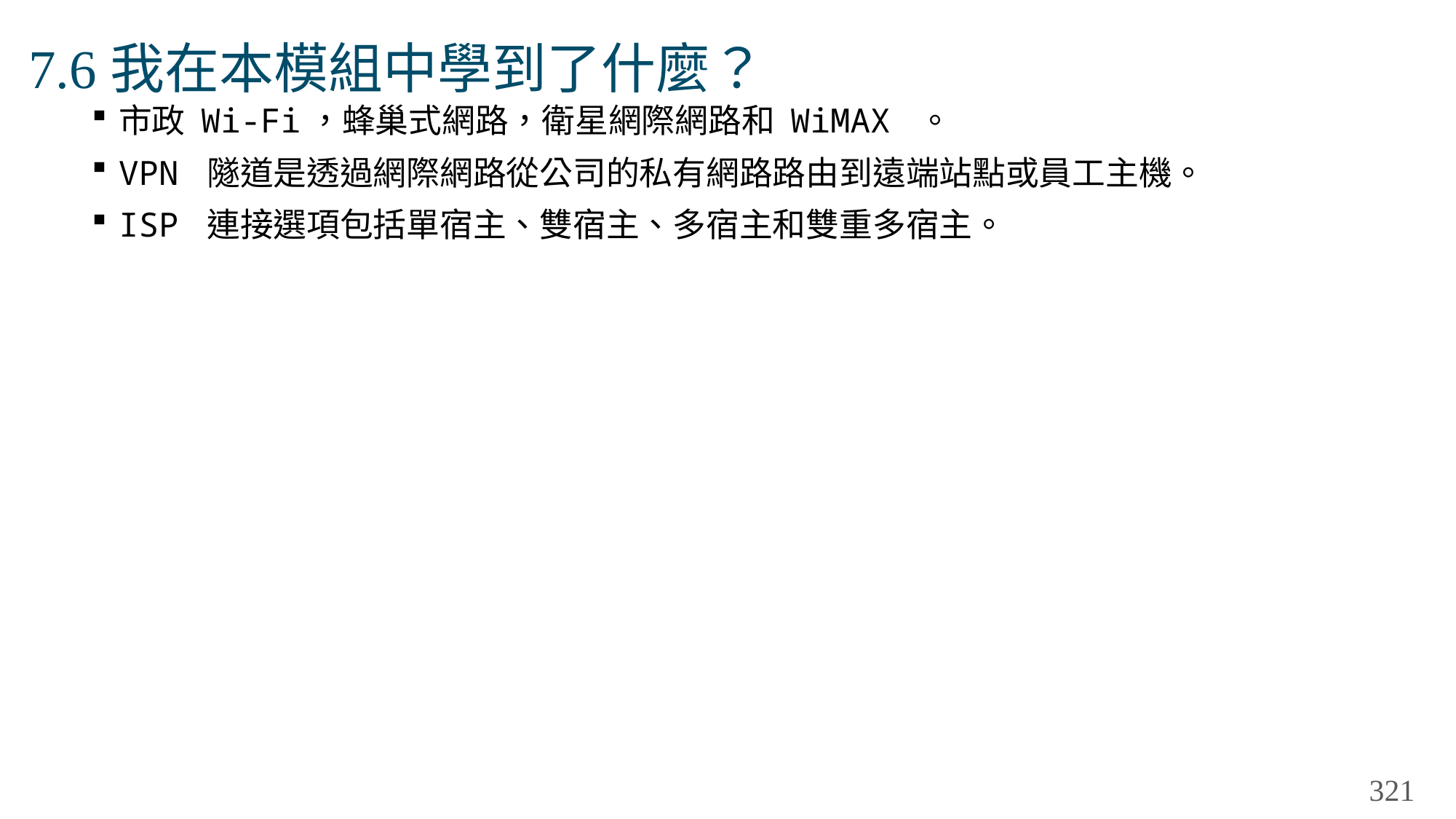

# 7.6我在本模組中學到了什麼？
市政 Wi-Fi，蜂巢式網路，衛星網際網路和 WiMAX 。
VPN 隧道是透過網際網路從公司的私有網路路由到遠端站點或員工主機。
ISP 連接選項包括單宿主、雙宿主、多宿主和雙重多宿主。
321